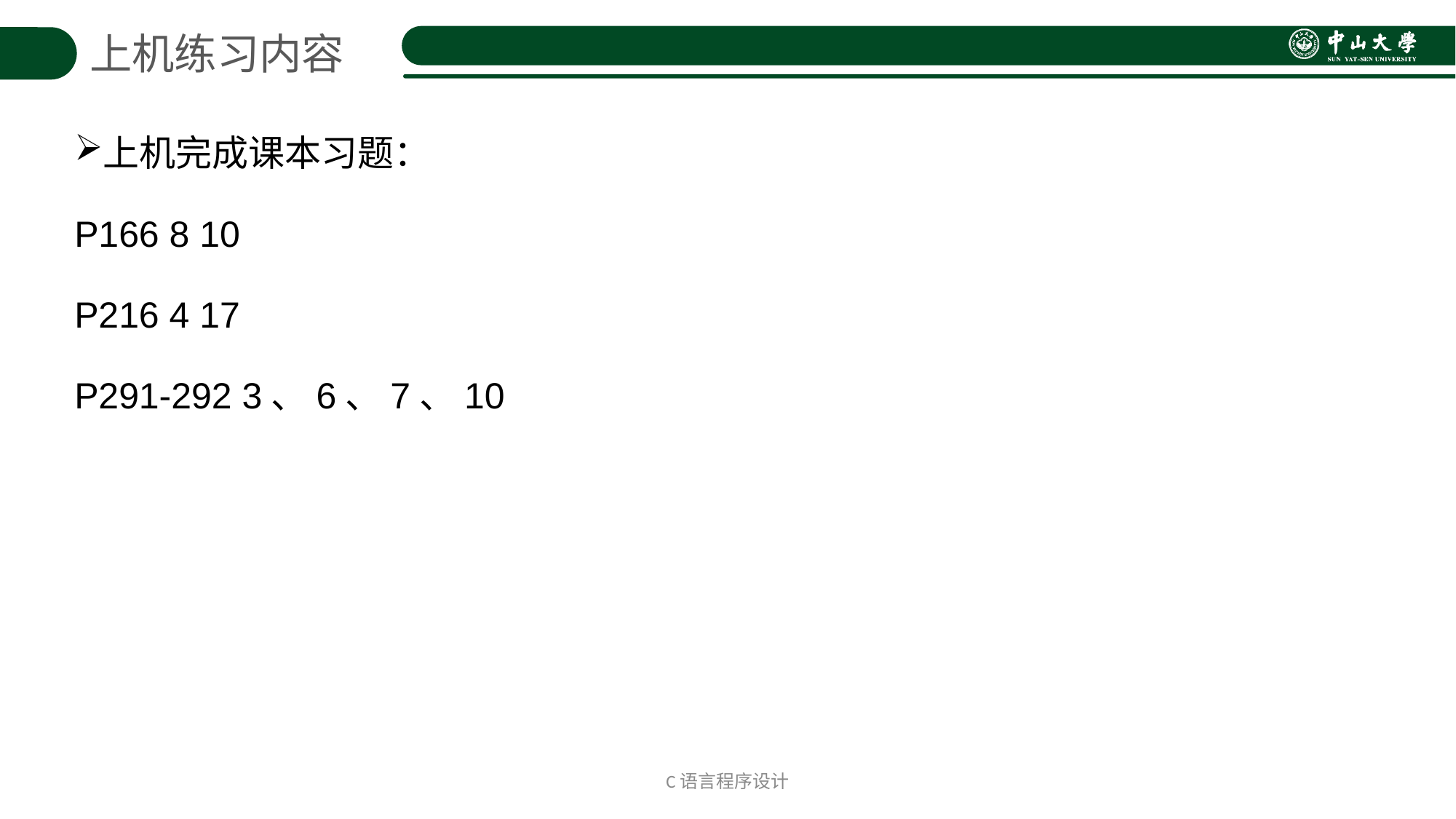

上机练习内容
上机完成课本习题：
P166 8 10
P216 4 17
P291-292 3、6、7、10

C语言程序设计
15